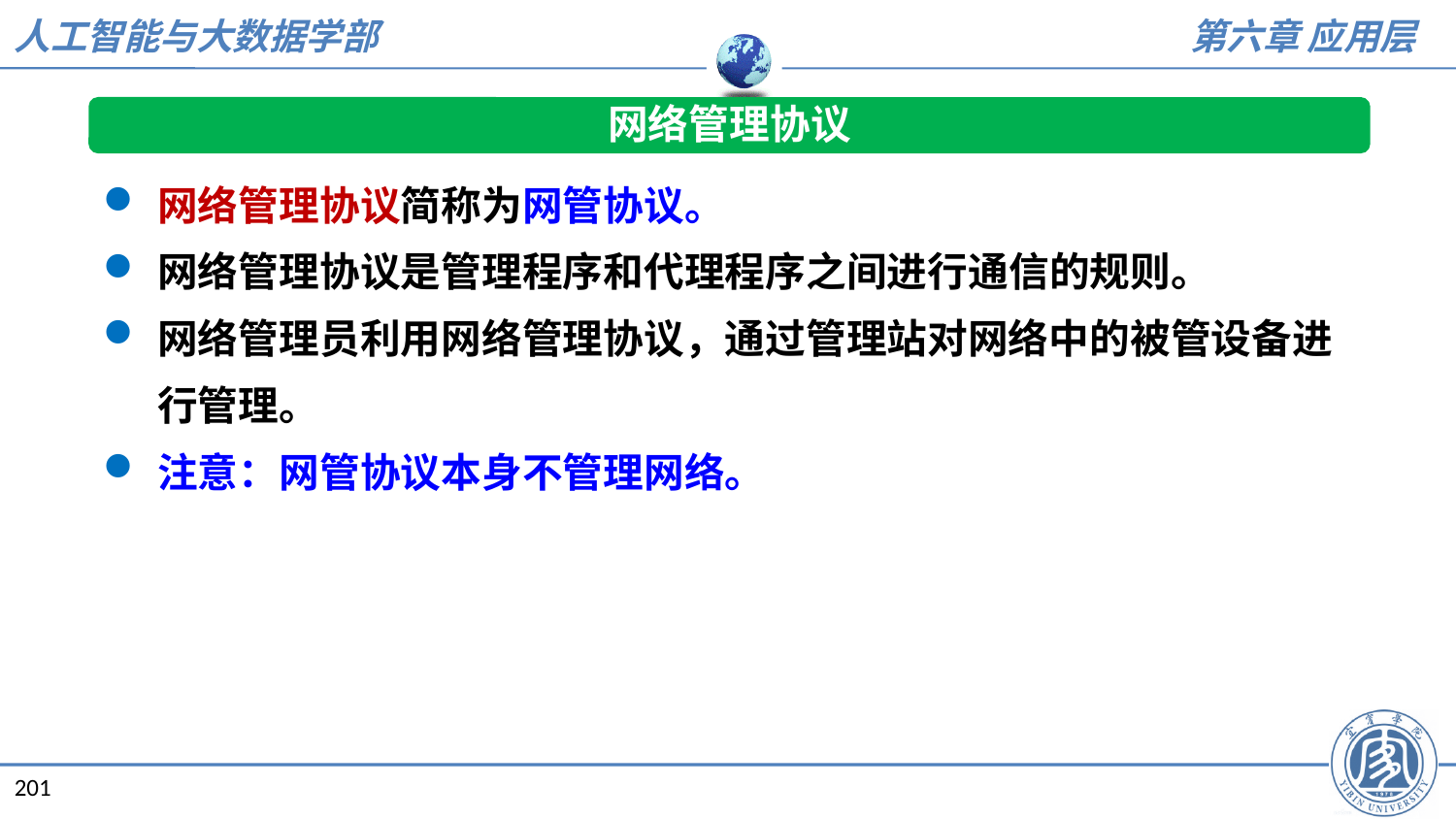

网络管理协议

网络管理协议简称为网管协议。
网络管理协议是管理程序和代理程序之间进行通信的规则。
网络管理员利用网络管理协议，通过管理站对网络中的被管设备进行管理。
注意：网管协议本身不管理网络。
201